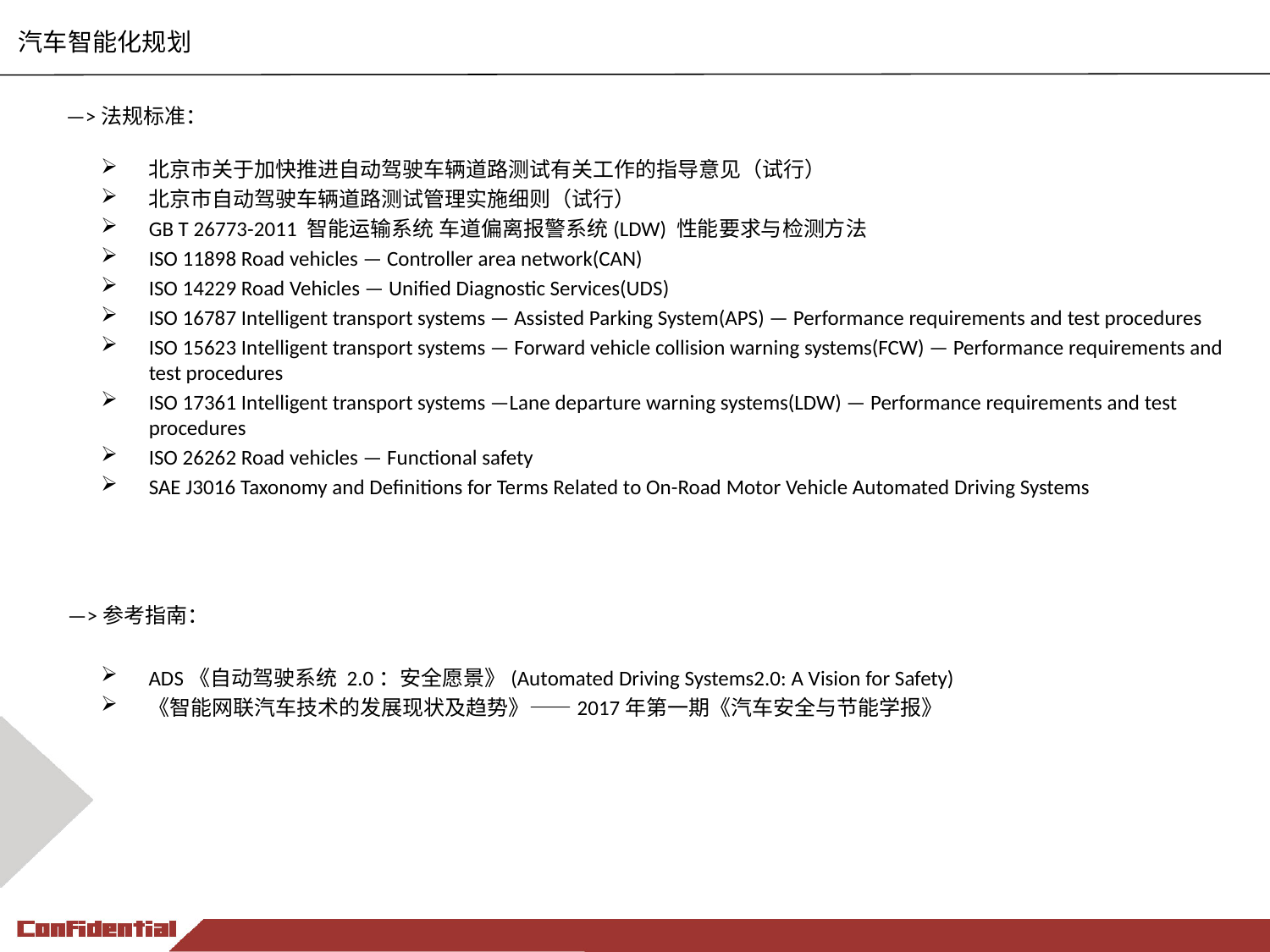

汽车智能化规划
—>法规标准：
北京市关于加快推进自动驾驶车辆道路测试有关工作的指导意见（试行）
北京市自动驾驶车辆道路测试管理实施细则（试行）
GB T 26773-2011 智能运输系统 车道偏离报警系统(LDW) 性能要求与检测方法
ISO 11898 Road vehicles — Controller area network(CAN)
ISO 14229 Road Vehicles — Unified Diagnostic Services(UDS)
ISO 16787 Intelligent transport systems — Assisted Parking System(APS) — Performance requirements and test procedures
ISO 15623 Intelligent transport systems — Forward vehicle collision warning systems(FCW) — Performance requirements and test procedures
ISO 17361 Intelligent transport systems —Lane departure warning systems(LDW) — Performance requirements and test procedures
ISO 26262 Road vehicles — Functional safety
SAE J3016 Taxonomy and Definitions for Terms Related to On-Road Motor Vehicle Automated Driving Systems
—>参考指南：
ADS《自动驾驶系统 2.0：安全愿景》(Automated Driving Systems2.0: A Vision for Safety)
《智能网联汽车技术的发展现状及趋势》——2017年第一期《汽车安全与节能学报》